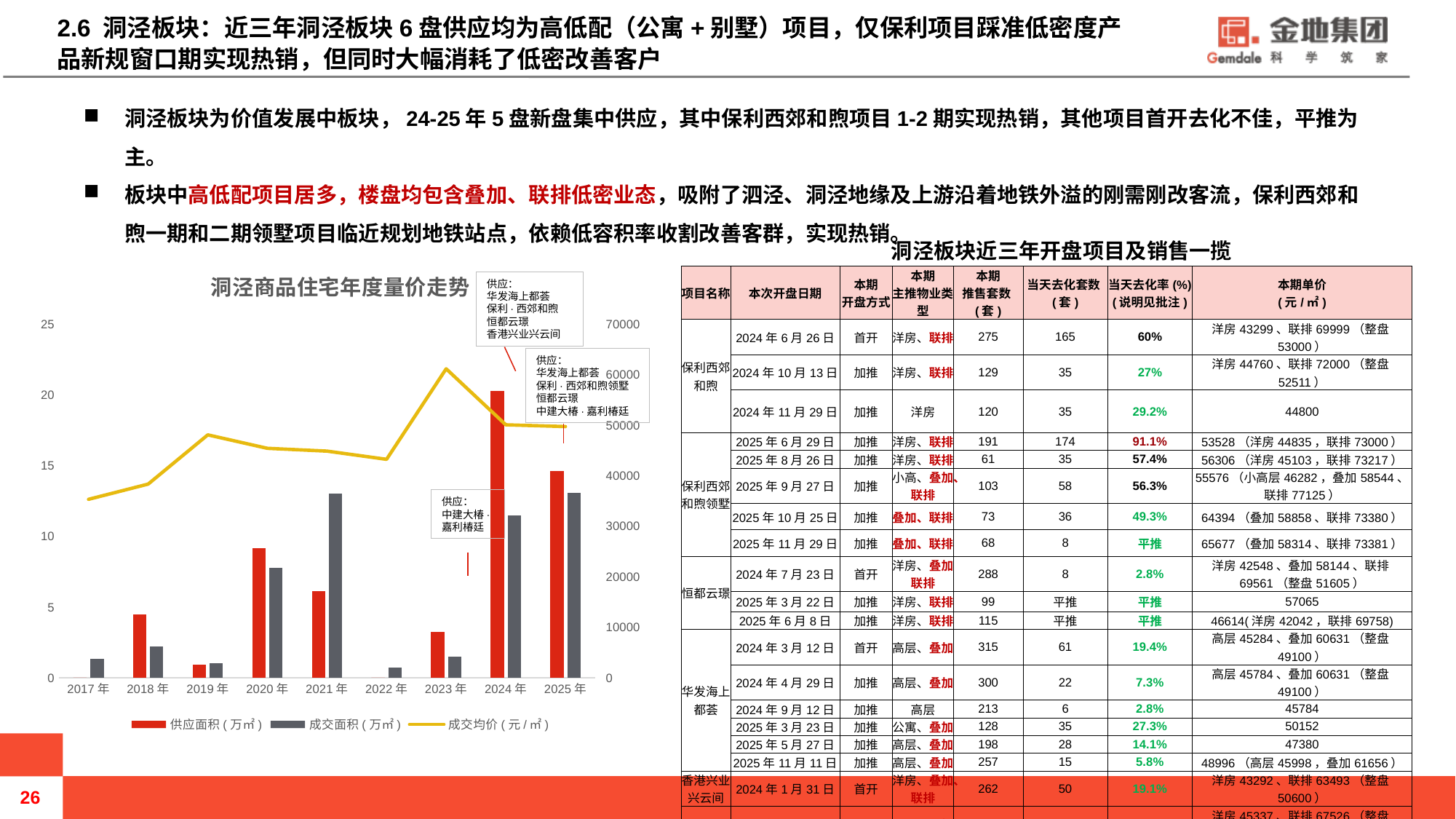

# 2.6 洞泾板块：近三年洞泾板块6盘供应均为高低配（公寓+别墅）项目，仅保利项目踩准低密度产品新规窗口期实现热销，但同时大幅消耗了低密改善客户
洞泾板块为价值发展中板块，24-25年5盘新盘集中供应，其中保利西郊和煦项目1-2期实现热销，其他项目首开去化不佳，平推为主。
板块中高低配项目居多，楼盘均包含叠加、联排低密业态，吸附了泗泾、洞泾地缘及上游沿着地铁外溢的刚需刚改客流，保利西郊和煦一期和二期领墅项目临近规划地铁站点，依赖低容积率收割改善客群，实现热销。
洞泾板块近三年开盘项目及销售一揽

### Chart: 洞泾商品住宅年度量价走势

| Category | 供应面积(万㎡) | 成交面积(万㎡) | 成交均价(元/㎡) |
|---|---|---|---|
| 2017年 | 0.0 | 1.31 | 35275.0 |
| 2018年 | 4.49 | 2.2 | 38292.0 |
| 2019年 | 0.92 | 1.01 | 48022.0 |
| 2020年 | 9.14 | 7.77 | 45361.0 |
| 2021年 | 6.12 | 12.99 | 44809.0 |
| 2022年 | 0.0 | 0.71 | 43186.0 |
| 2023年 | 3.23 | 1.5 | 61098.0 |
| 2024年 | 20.24 | 11.48 | 50012.0 |
| 2025年 | 14.59 | 13.05 | 49669.0 |
| 项目名称 | 本次开盘日期 | 本期 开盘方式 | 本期 主推物业类型 | 本期 推售套数(套) | 当天去化套数(套) | 当天去化率(%) (说明见批注) | 本期单价 (元/㎡) |
| --- | --- | --- | --- | --- | --- | --- | --- |
| 保利西郊和煦 | 2024年6月26日 | 首开 | 洋房、联排 | 275 | 165 | 60% | 洋房43299、联排69999（整盘53000） |
|  | 2024年10月13日 | 加推 | 洋房、联排 | 129 | 35 | 27% | 洋房44760、联排72000（整盘52511） |
|  | 2024年11月29日 | 加推 | 洋房 | 120 | 35 | 29.2% | 44800 |
| 保利西郊和煦领墅 | 2025年6月29日 | 加推 | 洋房、联排 | 191 | 174 | 91.1% | 53528（洋房44835，联排73000） |
|  | 2025年8月26日 | 加推 | 洋房、联排 | 61 | 35 | 57.4% | 56306（洋房45103，联排73217） |
|  | 2025年9月27日 | 加推 | 小高、叠加、联排 | 103 | 58 | 56.3% | 55576（小高层46282，叠加58544、联排77125） |
|  | 2025年10月25日 | 加推 | 叠加、联排 | 73 | 36 | 49.3% | 64394（叠加58858、联排73380） |
|  | 2025年11月29日 | 加推 | 叠加、联排 | 68 | 8 | 平推 | 65677（叠加58314、联排73381） |
| 恒都云璟 | 2024年7月23日 | 首开 | 洋房、叠加、联排 | 288 | 8 | 2.8% | 洋房42548、叠加58144、联排69561（整盘51605） |
|  | 2025年3月22日 | 加推 | 洋房、联排 | 99 | 平推 | 平推 | 57065 |
|  | 2025年6月8日 | 加推 | 洋房、联排 | 115 | 平推 | 平推 | 46614(洋房42042，联排69758) |
| 华发海上都荟 | 2024年3月12日 | 首开 | 高层、叠加 | 315 | 61 | 19.4% | 高层45284、叠加60631（整盘49100） |
|  | 2024年4月29日 | 加推 | 高层、叠加 | 300 | 22 | 7.3% | 高层45784、叠加60631（整盘49100） |
|  | 2024年9月12日 | 加推 | 高层 | 213 | 6 | 2.8% | 45784 |
|  | 2025年3月23日 | 加推 | 公寓、叠加 | 128 | 35 | 27.3% | 50152 |
|  | 2025年5月27日 | 加推 | 高层、叠加 | 198 | 28 | 14.1% | 47380 |
|  | 2025年11月11日 | 加推 | 高层、叠加 | 257 | 15 | 5.8% | 48996（高层45998，叠加61656） |
| 香港兴业兴云间 | 2024年1月31日 | 首开 | 洋房、叠加、联排 | 262 | 50 | 19.1% | 洋房43292、联排63493（整盘50600） |
| 中建大椿嘉利椿廷 | 2023年9月15日 | 首开 | 洋房、联排 | 174 | 66 | 37.9% | 洋房45337、联排67526（整盘52288） |
|  | 2023年11月13日 | 加推 | 洋房、联排 | 139 | 50 | 36.0% | 洋房40646、联排68026（整盘54121） |
|  | 2025年6月15日 | 加推 | 洋房、联排 | 12 | 平推 | 平推 | 49819（洋房45240、联排68479） |
供应：
华发海上都荟
保利·西郊和煦
恒都云璟
香港兴业兴云间
供应：
华发海上都荟
保利·西郊和煦领墅
恒都云璟
中建大椿·嘉利椿廷
供应：
中建大椿·嘉利椿廷